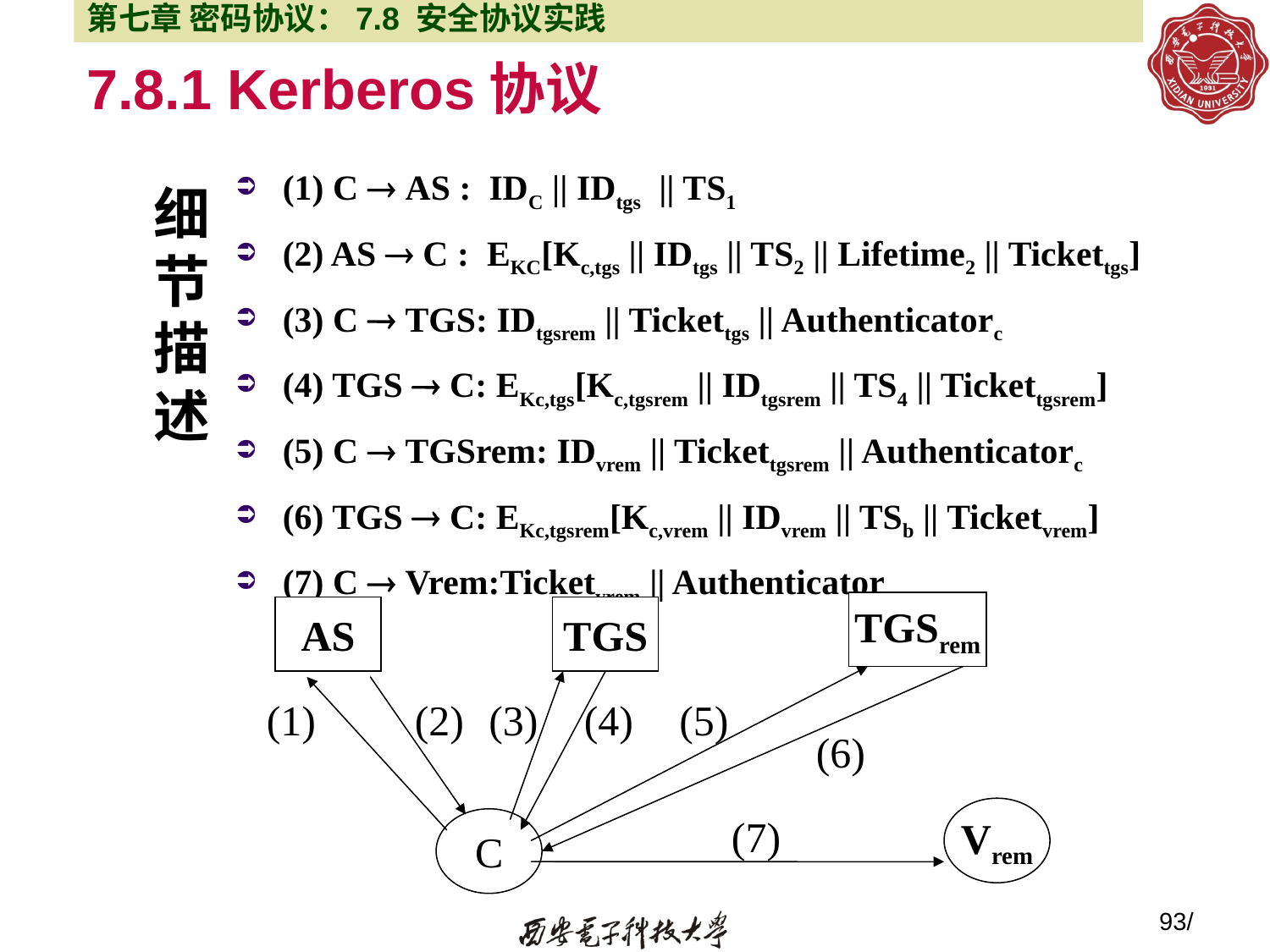

第七章 密码协议：7.8 安全协议实践
7.8.1 Kerberos协议
(1) C → AS :  IDC || IDtgs  || TS1
(2) AS → C :  EKC[Kc,tgs || IDtgs || TS2 || Lifetime2 || Tickettgs]
(3) C → TGS: IDtgsrem || Tickettgs || Authenticatorc
(4) TGS → C: EKc,tgs[Kc,tgsrem || IDtgsrem || TS4 || Tickettgsrem]
(5) C → TGSrem: IDvrem || Tickettgsrem || Authenticatorc
(6) TGS → C: EKc,tgsrem[Kc,vrem || IDvrem || TSb || Ticketvrem]
(7) C → Vrem:Ticketvrem || Authenticatorc
细节描述
TGSrem
AS
TGS

(1)
(2)
(3)
(4)
(5)
(6)
Vrem
(7)
C

93/